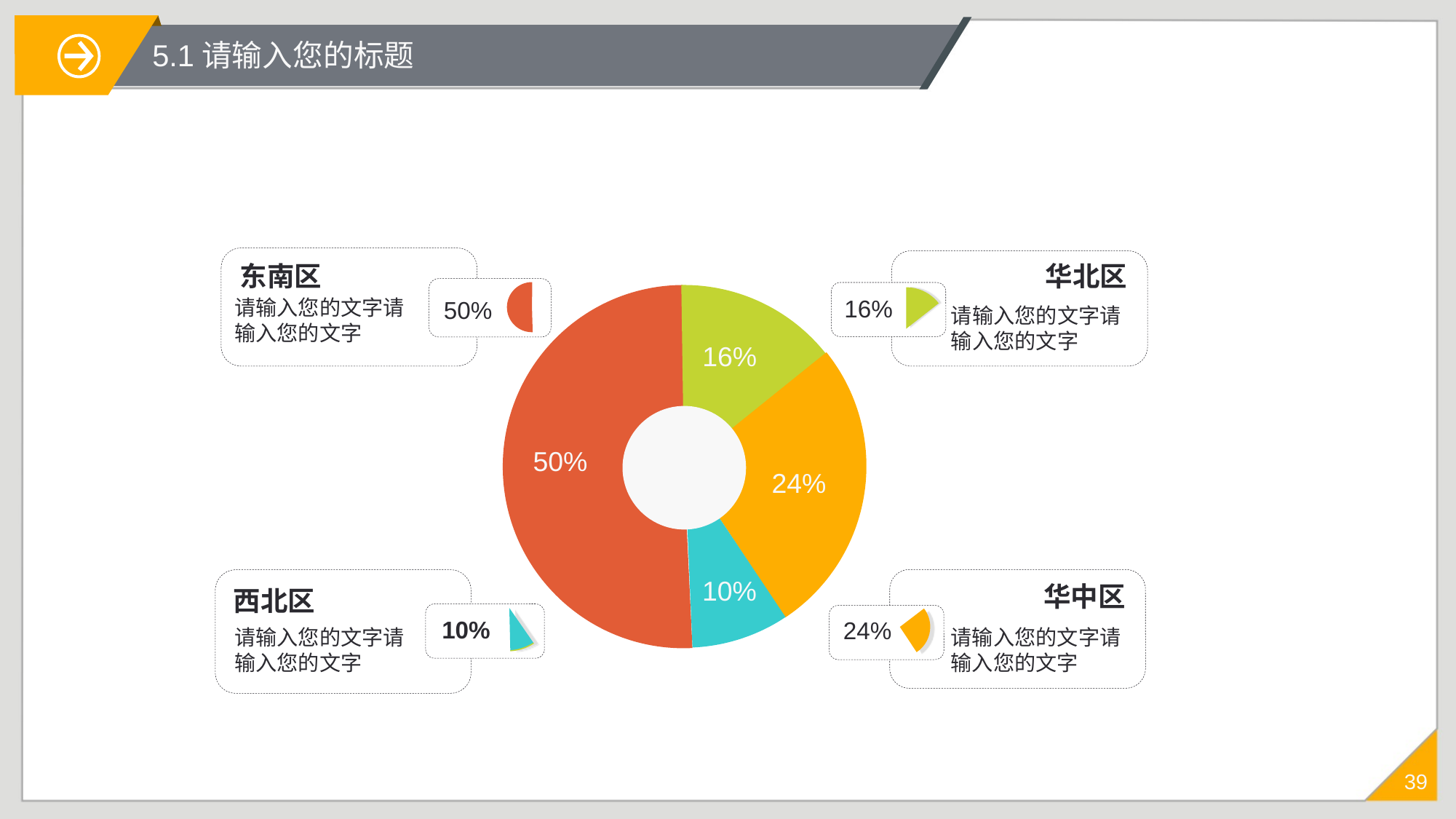

5.1请输入您的标题

东南区

请输入您的文字请输入您的文字
50%

华北区

16%
请输入您的文字请输入您的文字

16%

50%
24%

10%

华中区

24%

请输入您的文字请输入您的文字

西北区

10%
请输入您的文字请输入您的文字